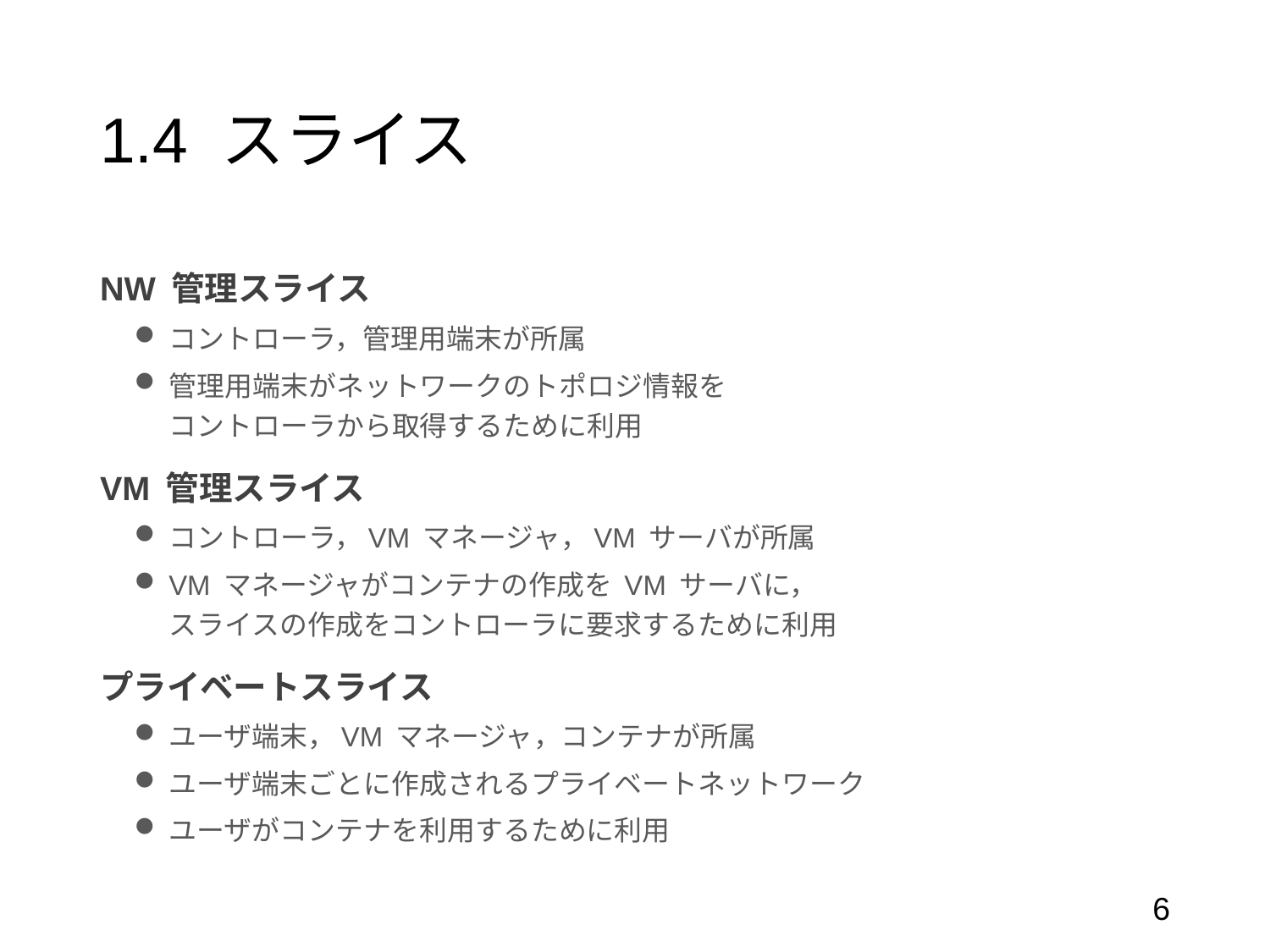

# 1.4 スライス
NW 管理スライス
コントローラ，管理用端末が所属
管理用端末がネットワークのトポロジ情報を
コントローラから取得するために利用
VM 管理スライス
コントローラ，VM マネージャ，VM サーバが所属
VM マネージャがコンテナの作成を VM サーバに，
スライスの作成をコントローラに要求するために利用
プライベートスライス
ユーザ端末，VM マネージャ，コンテナが所属
ユーザ端末ごとに作成されるプライベートネットワーク
ユーザがコンテナを利用するために利用
6